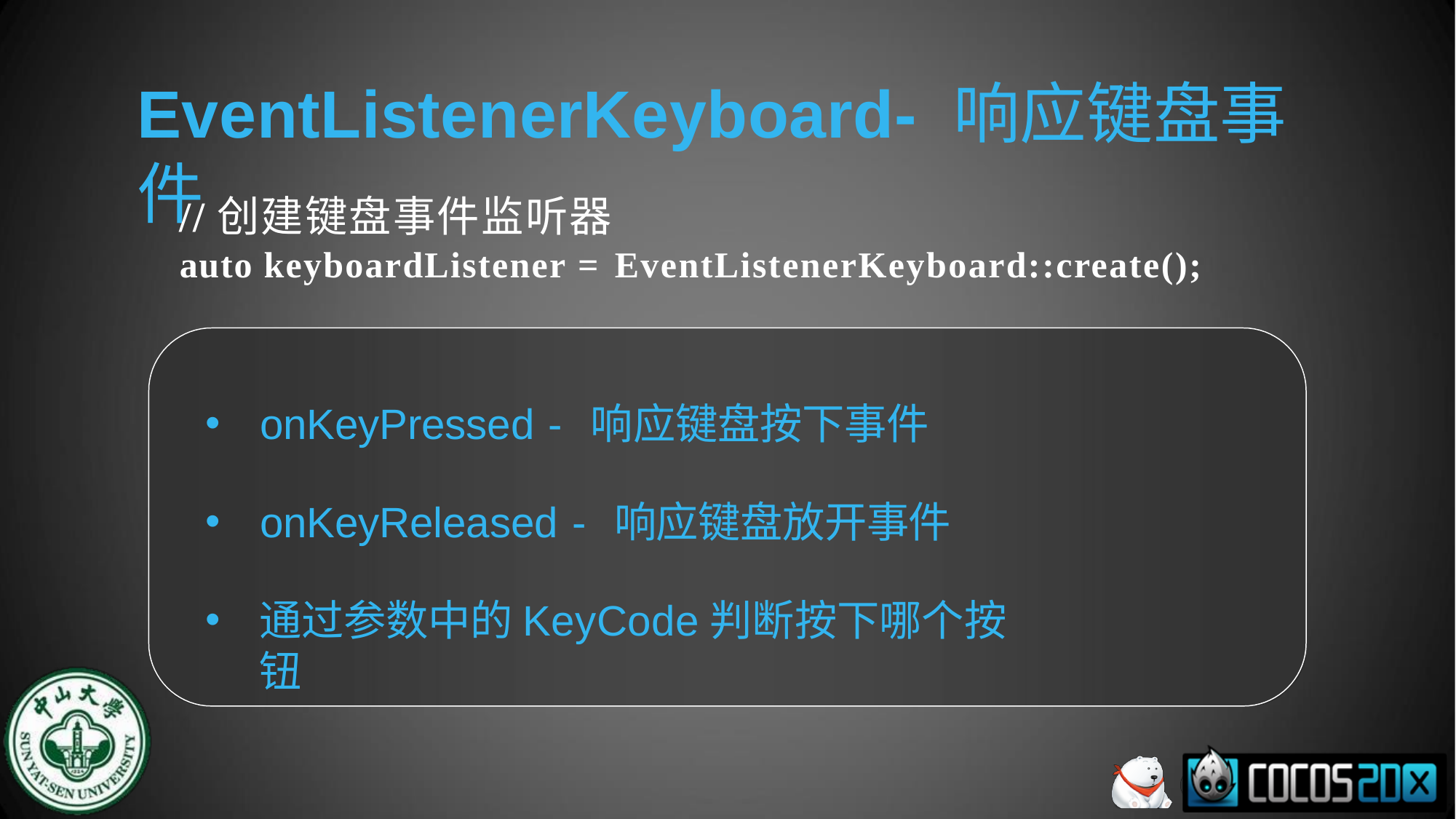

# EventListenerKeyboard- 响应键盘事件
//创建键盘事件监听器
auto keyboardListener = EventListenerKeyboard::create();

onKeyPressed - 响应键盘按下事件
onKeyReleased - 响应键盘放开事件
通过参数中的KeyCode判断按下哪个按钮